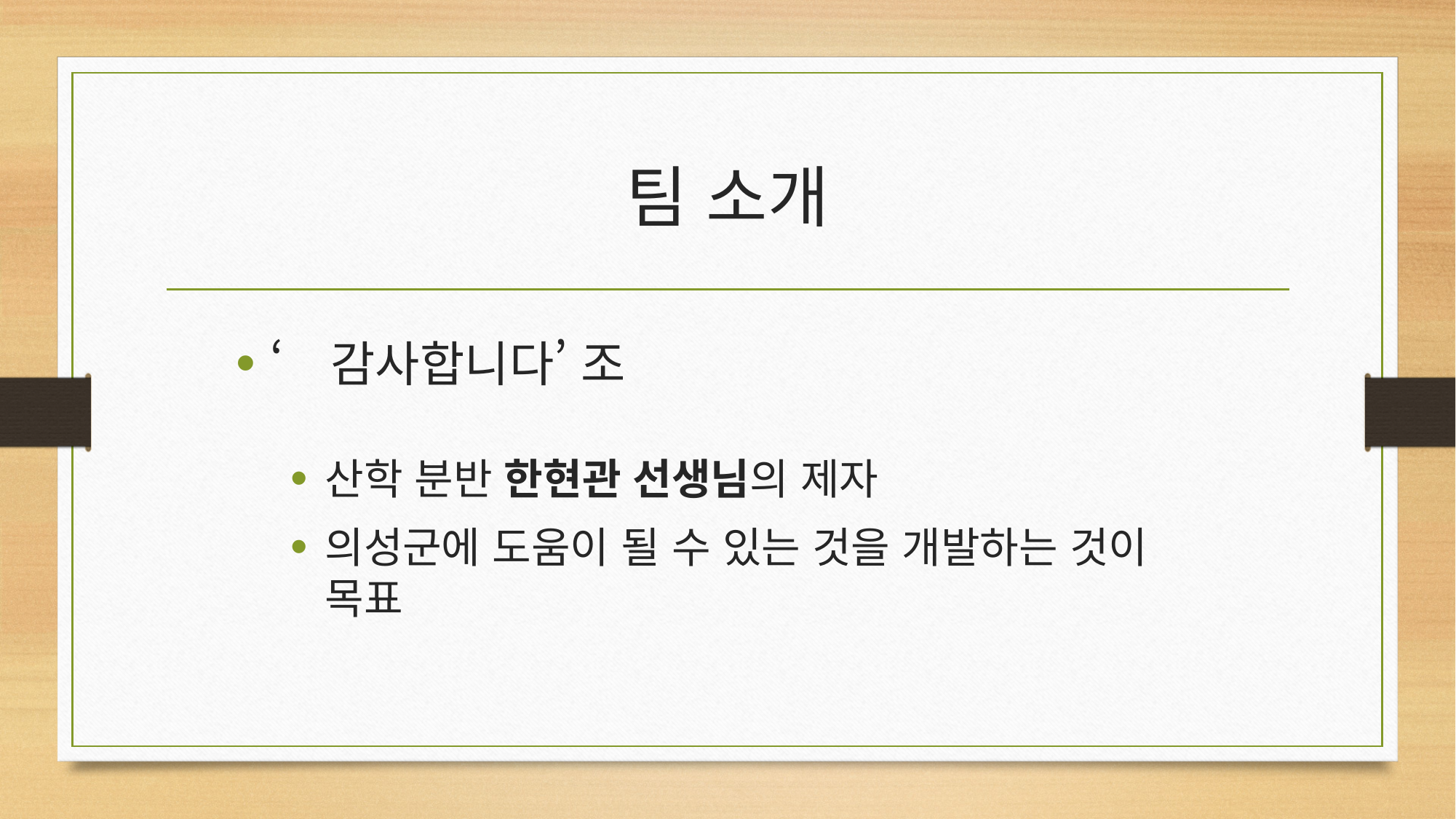

# 팀 소개
‘감사합니다’ 조

산학 분반 한현관 선생님의 제자
의성군에 도움이 될 수 있는 것을 개발하는 것이 목표